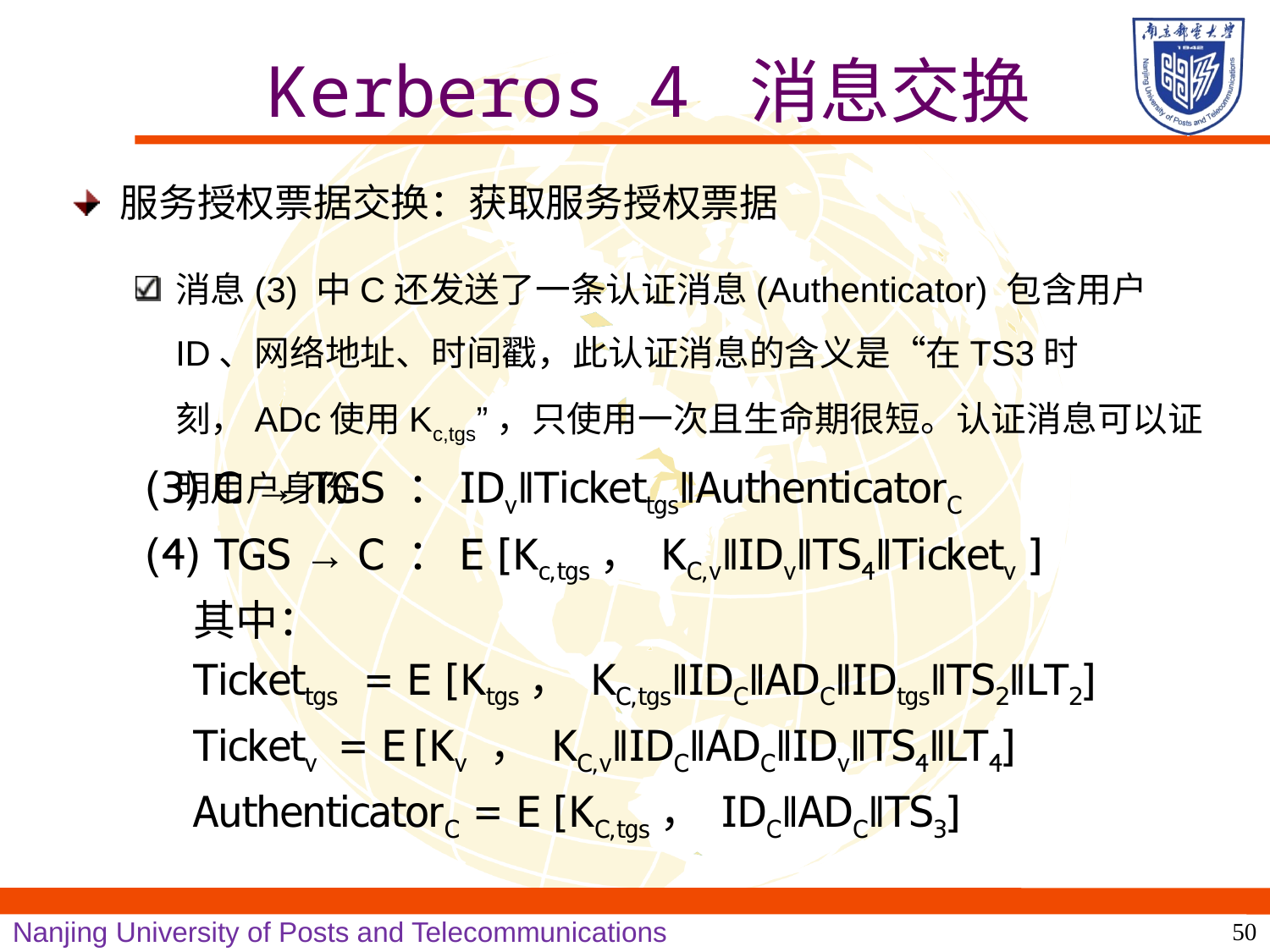

# Kerberos 4 消息交换
服务授权票据交换：获取服务授权票据
消息(3) 中C还发送了一条认证消息(Authenticator) 包含用户ID、网络地址、时间戳，此认证消息的含义是“在TS3时刻，ADc使用Kc,tgs”，只使用一次且生命期很短。认证消息可以证明用户身份
(3) C → TGS ：IDv‖Tickettgs‖AuthenticatorC
(4) TGS → C ：E [Kc,tgs， KC,v‖IDv‖TS4‖Ticketv ]
	其中：
	Tickettgs  = E [Ktgs， KC,tgs‖IDC‖ADC‖IDtgs‖TS2‖LT2]
	Ticketv  = E [Kv ， KC,v‖IDC‖ADC‖IDv‖TS4‖LT4]
	AuthenticatorC = E [KC,tgs， IDC‖ADC‖TS3]
50